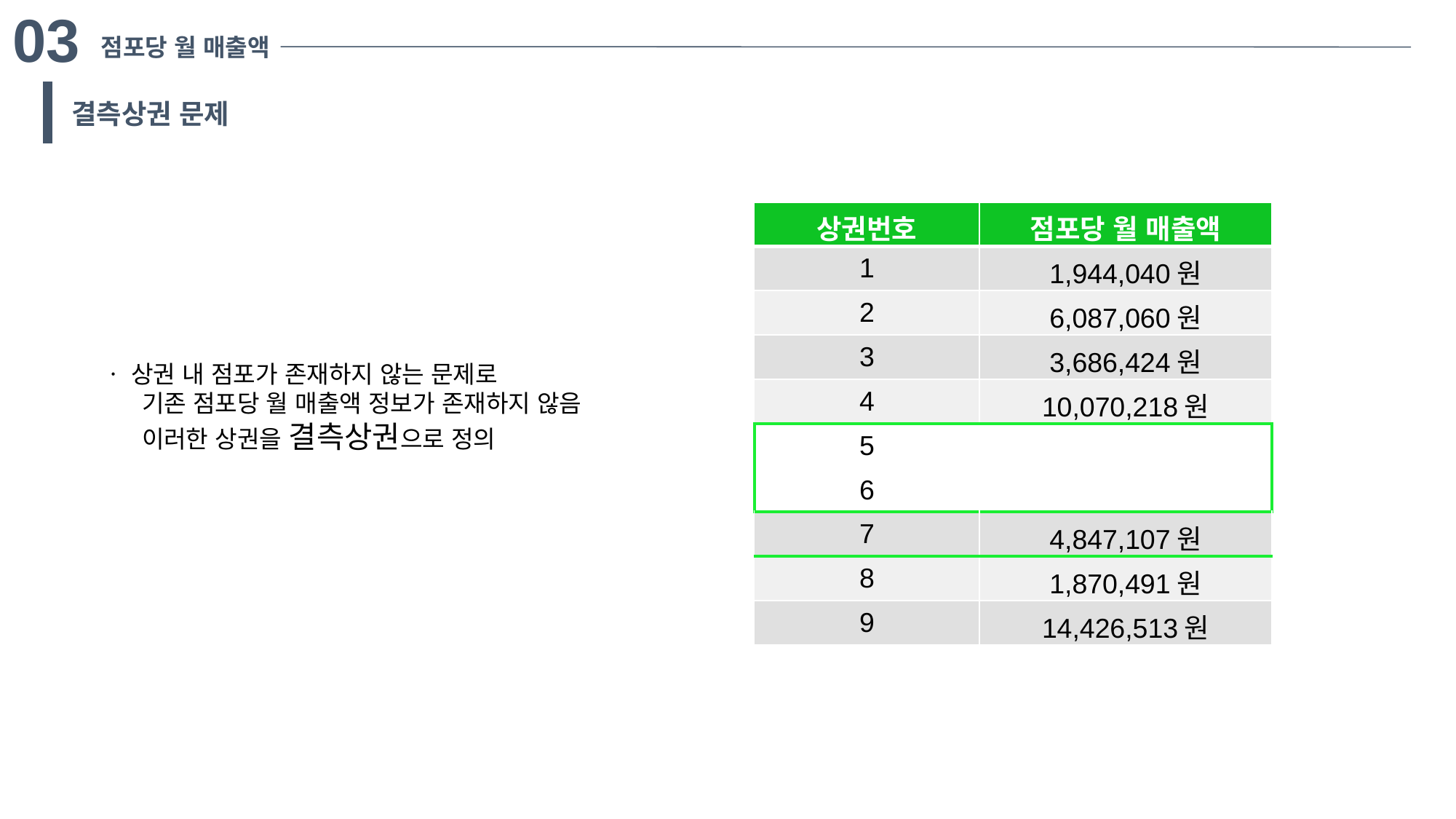

03
점포당 월 매출액

결측상권 문제
| 상권번호 | 점포당 월 매출액 |
| --- | --- |
| 1 | 1,944,040원 |
| 2 | 6,087,060원 |
| 3 | 3,686,424원 |
| 4 | 10,070,218원 |
| 5 |  |
| 6 |  |
| 7 | 4,847,107원 |
| 8 | 1,870,491원 |
| 9 | 14,426,513원 |
ㆍ 상권 내 점포가 존재하지 않는 문제로
     기존 점포당 월 매출액 정보가 존재하지 않음
     이러한 상권을 결측상권으로 정의